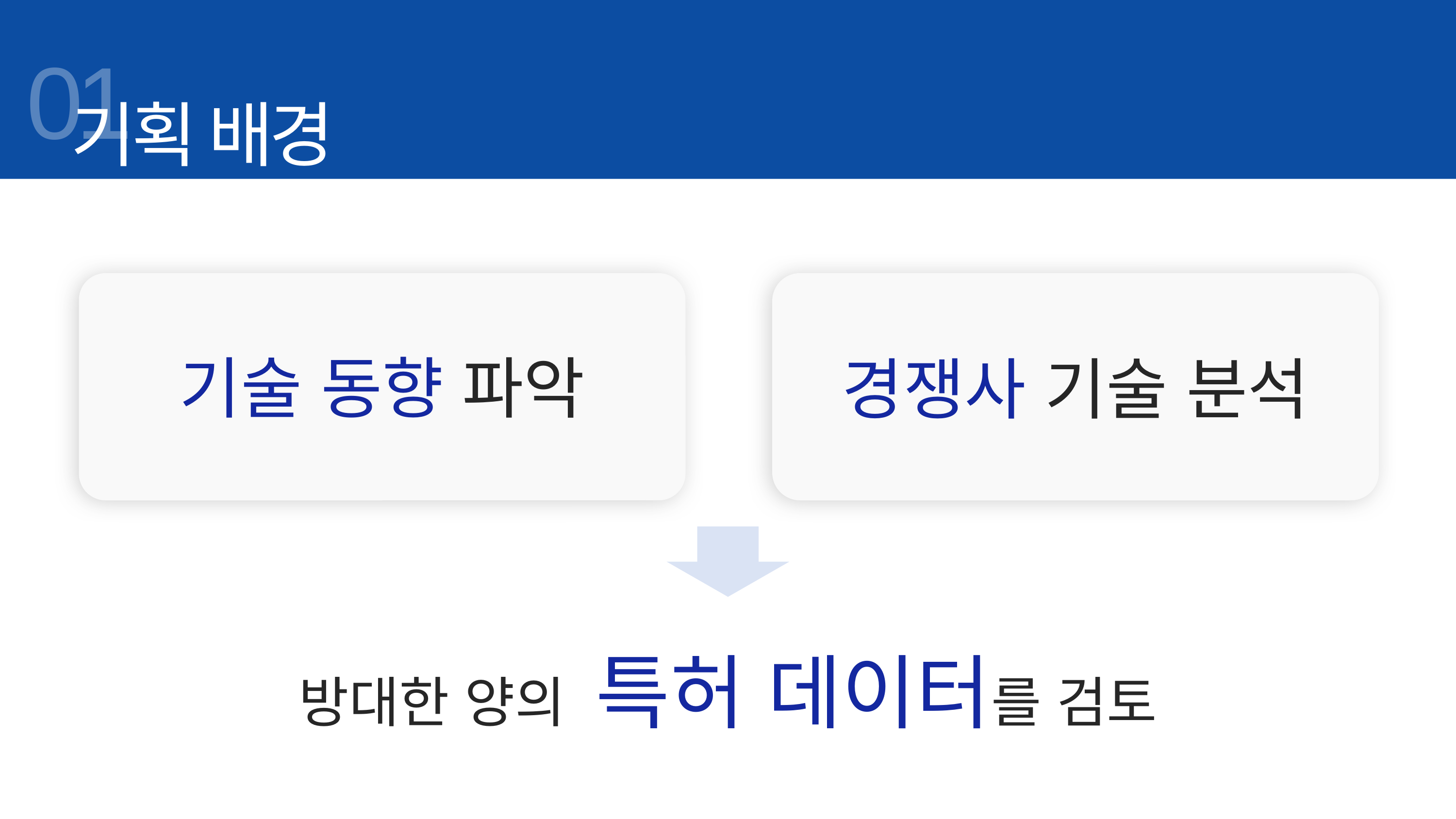

01
기획 배경

기술 동향 파악
경쟁사 기술 분석

방대한 양의  특허 데이터를 검토